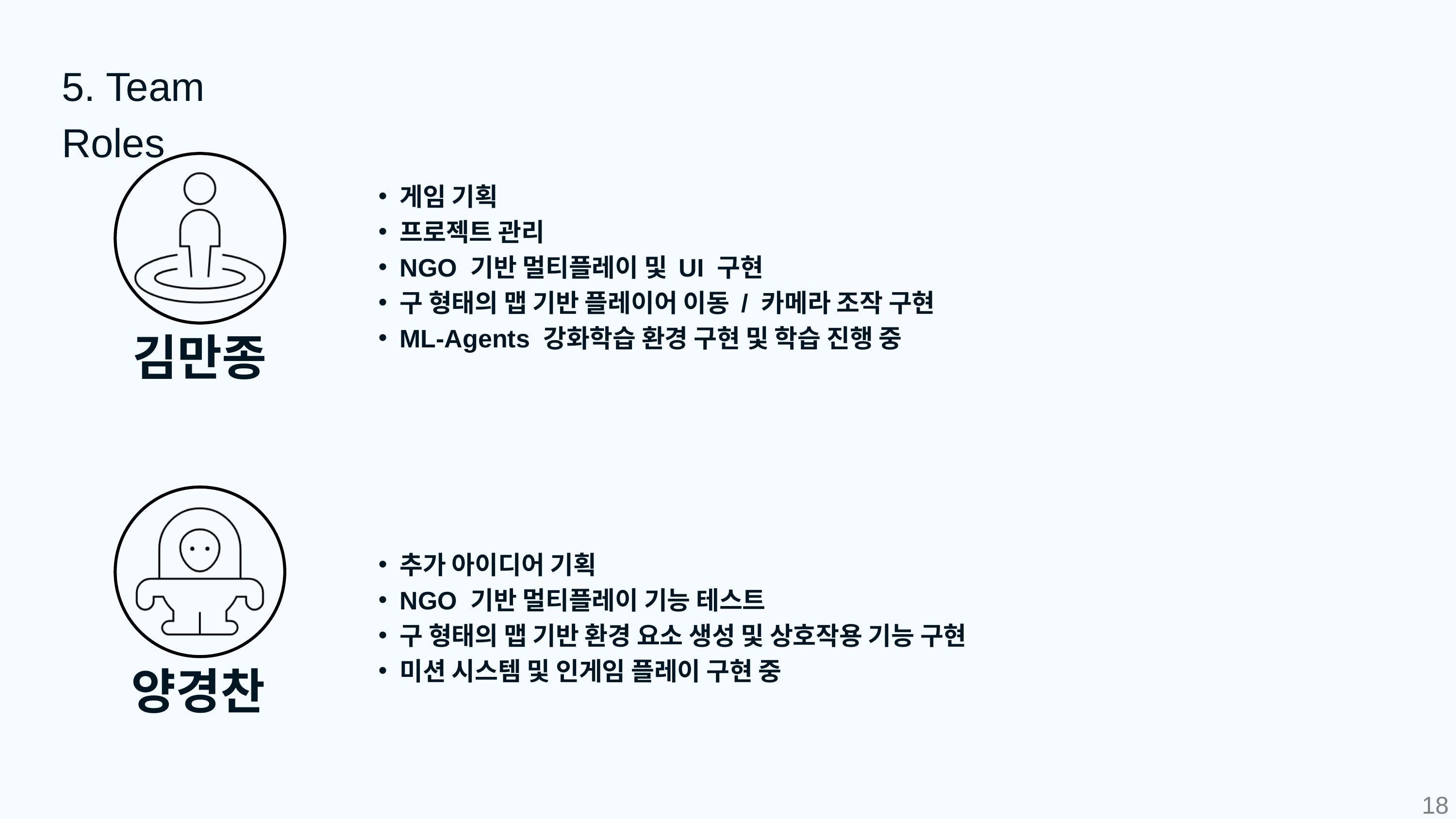

5. Team Roles

김만종
게임 기획
프로젝트 관리
NGO 기반 멀티플레이 및 UI 구현
구 형태의 맵 기반 플레이어 이동 / 카메라 조작 구현
ML-Agents 강화학습 환경 구현 및 학습 진행 중

양경찬
추가 아이디어 기획
NGO 기반 멀티플레이 기능 테스트
구 형태의 맵 기반 환경 요소 생성 및 상호작용 기능 구현
미션 시스템 및 인게임 플레이 구현 중
18